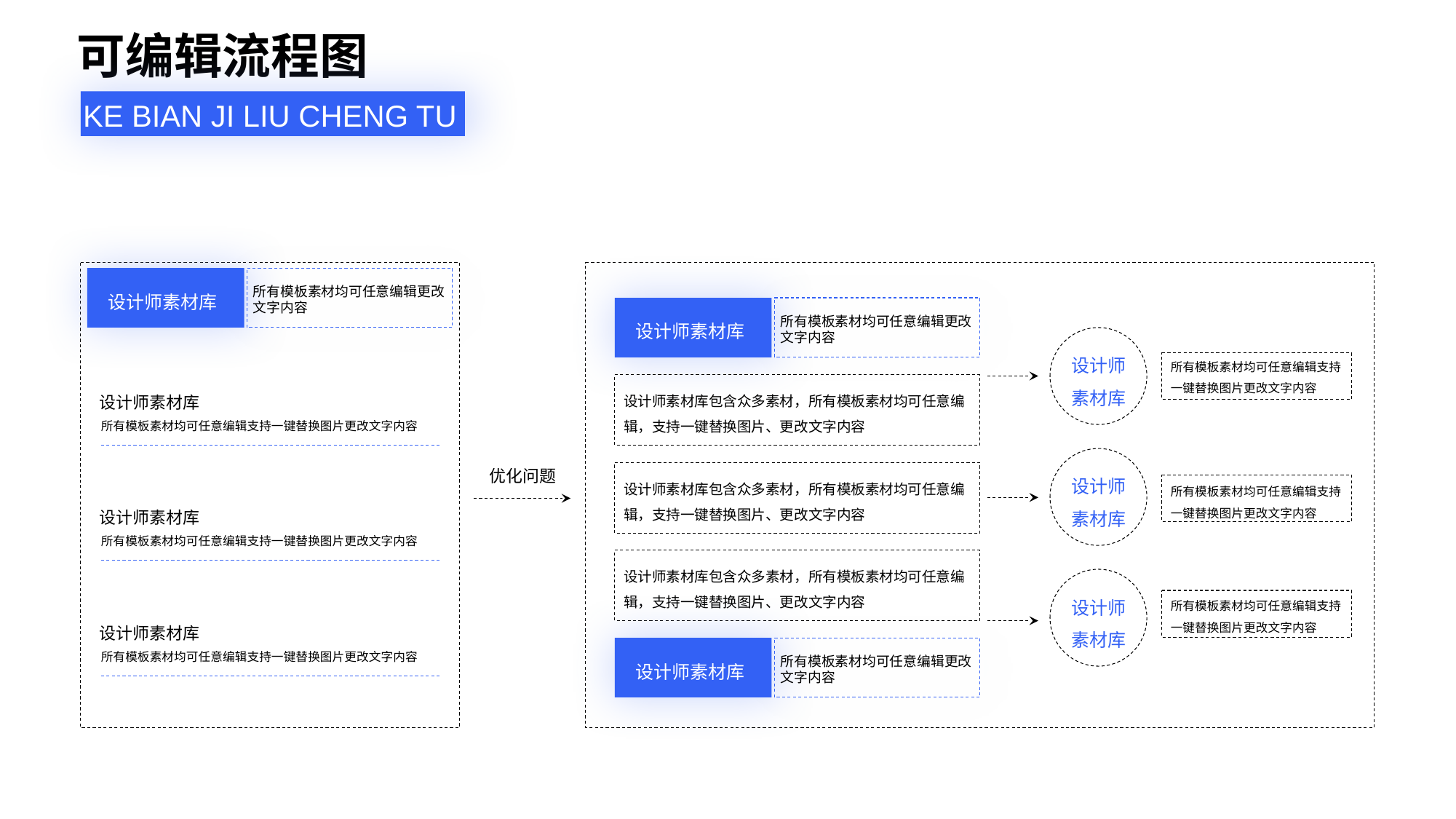

可编辑流程图
KE BIAN JI LIU CHENG TU

所有模板素材均可任意编辑更改文字内容
设计师素材库

所有模板素材均可任意编辑更改文字内容
设计师素材库

设计师
素材库
所有模板素材均可任意编辑支持一键替换图片更改文字内容

设计师素材库
设计师素材库包含众多素材，所有模板素材均可任意编辑，支持一键替换图片、更改文字内容
所有模板素材均可任意编辑支持一键替换图片更改文字内容

优化问题

设计师
素材库
设计师素材库包含众多素材，所有模板素材均可任意编辑，支持一键替换图片、更改文字内容

所有模板素材均可任意编辑支持一键替换图片更改文字内容
设计师素材库
所有模板素材均可任意编辑支持一键替换图片更改文字内容

设计师素材库包含众多素材，所有模板素材均可任意编辑，支持一键替换图片、更改文字内容

设计师
素材库

所有模板素材均可任意编辑支持一键替换图片更改文字内容
设计师素材库

所有模板素材均可任意编辑更改文字内容
设计师素材库
所有模板素材均可任意编辑支持一键替换图片更改文字内容